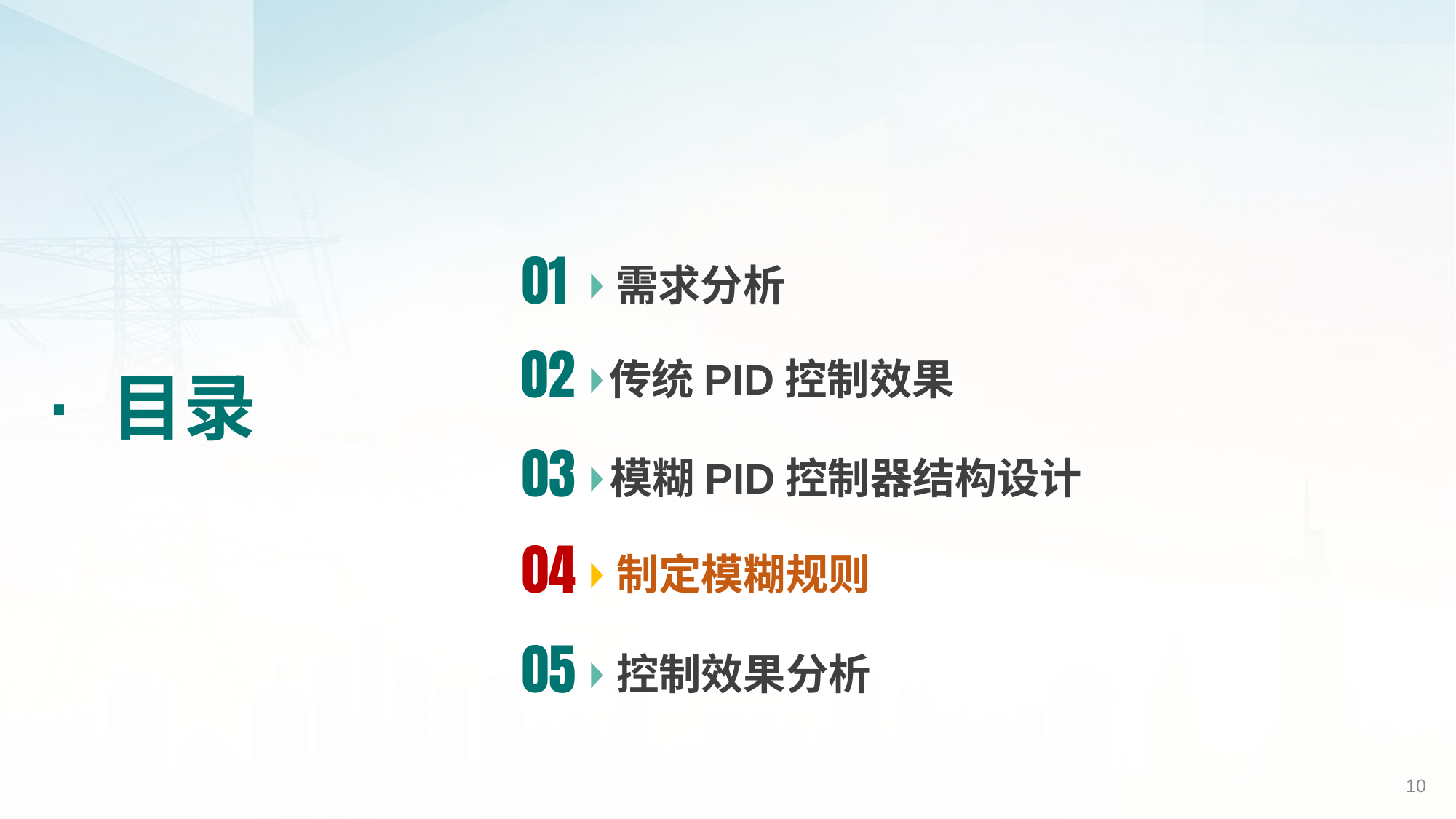

01
需求分析

02
传统PID控制效果

· 目录
03
模糊PID控制器结构设计

04
制定模糊规则

05
控制效果分析

10